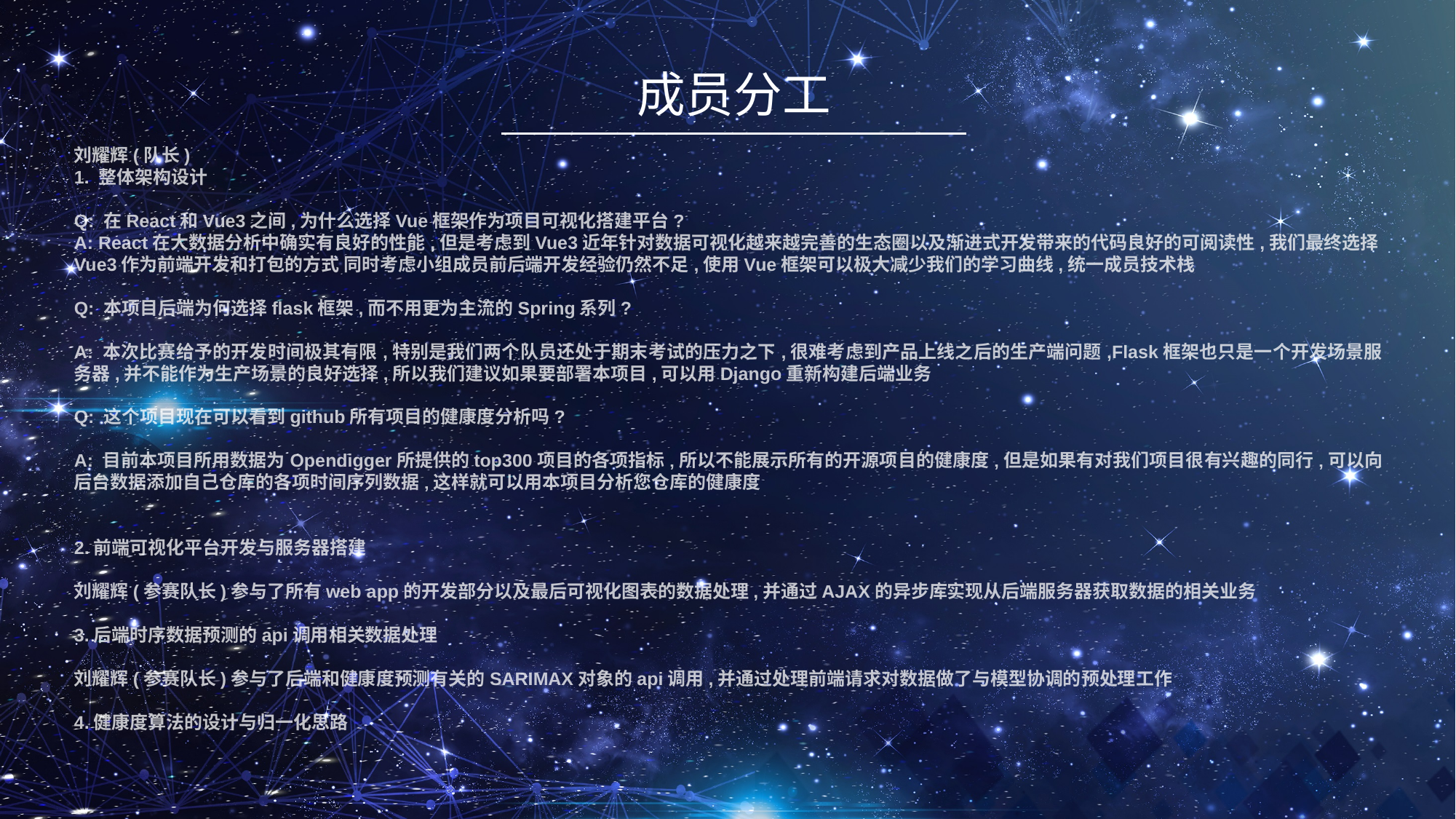

成员分工
刘耀辉(队长)
1. 整体架构设计

Q: 在React和Vue3之间,为什么选择Vue框架作为项目可视化搭建平台?
A: React在大数据分析中确实有良好的性能,但是考虑到Vue3近年针对数据可视化越来越完善的生态圈以及渐进式开发带来的代码良好的可阅读性,我们最终选择Vue3作为前端开发和打包的方式 同时考虑小组成员前后端开发经验仍然不足,使用Vue框架可以极大减少我们的学习曲线,统一成员技术栈

Q: 本项目后端为何选择flask框架,而不用更为主流的Spring系列?

A: 本次比赛给予的开发时间极其有限,特别是我们两个队员还处于期末考试的压力之下,很难考虑到产品上线之后的生产端问题,Flask框架也只是一个开发场景服务器,并不能作为生产场景的良好选择,所以我们建议如果要部署本项目,可以用Django重新构建后端业务

Q: 这个项目现在可以看到github所有项目的健康度分析吗?

A: 目前本项目所用数据为Opendigger所提供的top300项目的各项指标,所以不能展示所有的开源项目的健康度,但是如果有对我们项目很有兴趣的同行,可以向后台数据添加自己仓库的各项时间序列数据,这样就可以用本项目分析您仓库的健康度

2.前端可视化平台开发与服务器搭建

刘耀辉(参赛队长)参与了所有web app的开发部分以及最后可视化图表的数据处理,并通过AJAX的异步库实现从后端服务器获取数据的相关业务

3.后端时序数据预测的api调用相关数据处理

刘耀辉(参赛队长)参与了后端和健康度预测有关的SARIMAX对象的api调用,并通过处理前端请求对数据做了与模型协调的预处理工作

4.健康度算法的设计与归一化思路